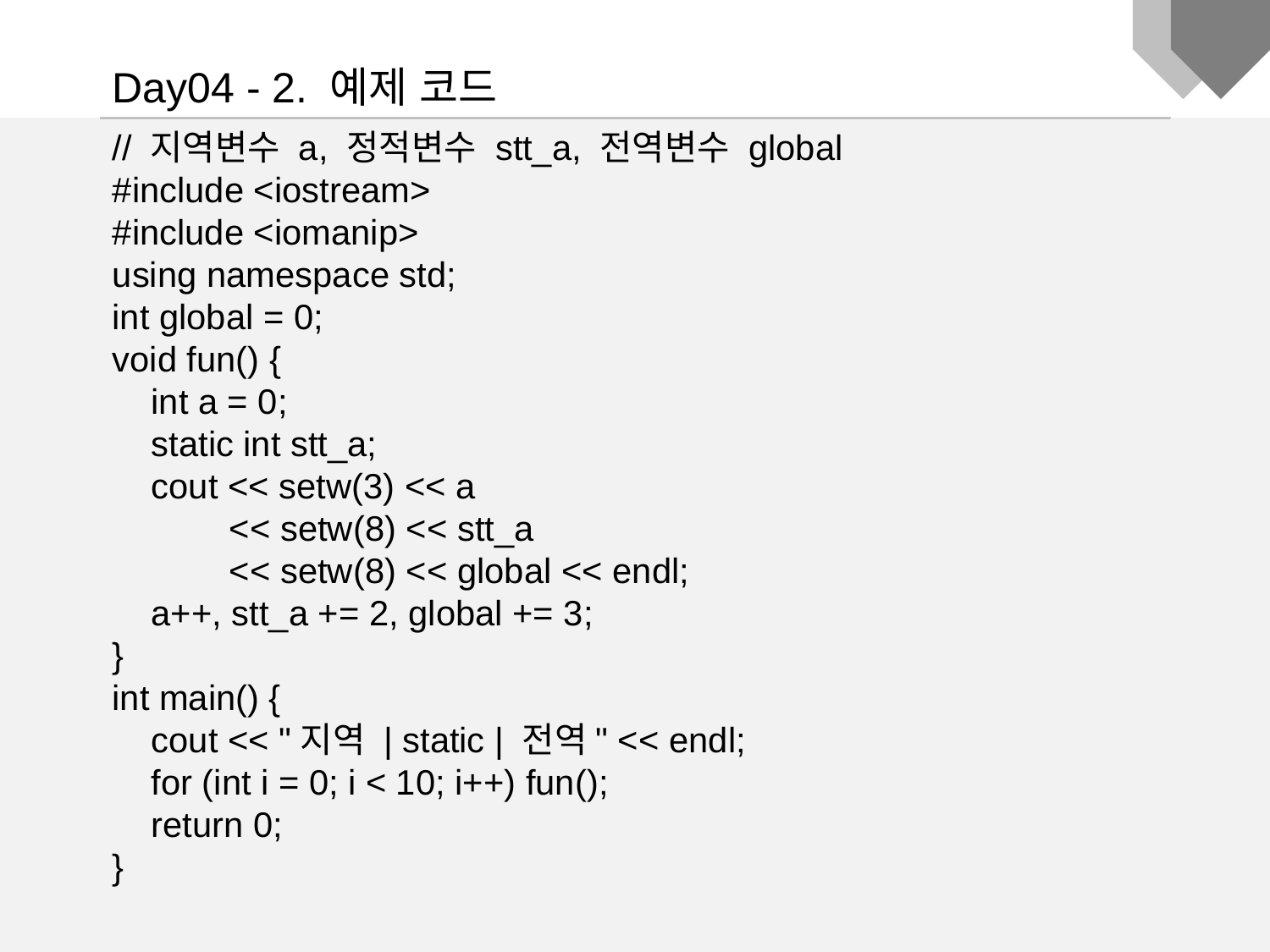

Day04 - 2. 예제 코드
// 지역변수 a, 정적변수 stt_a, 전역변수 global
#include <iostream>
#include <iomanip>
using namespace std;
int global = 0;
void fun() {
    int a = 0;
    static int stt_a;
    cout << setw(3) << a
            << setw(8) << stt_a
            << setw(8) << global << endl;
    a++, stt_a += 2, global += 3;
}
int main() {
    cout << "지역 | static | 전역" << endl;
    for (int i = 0; i < 10; i++) fun();
    return 0;
}